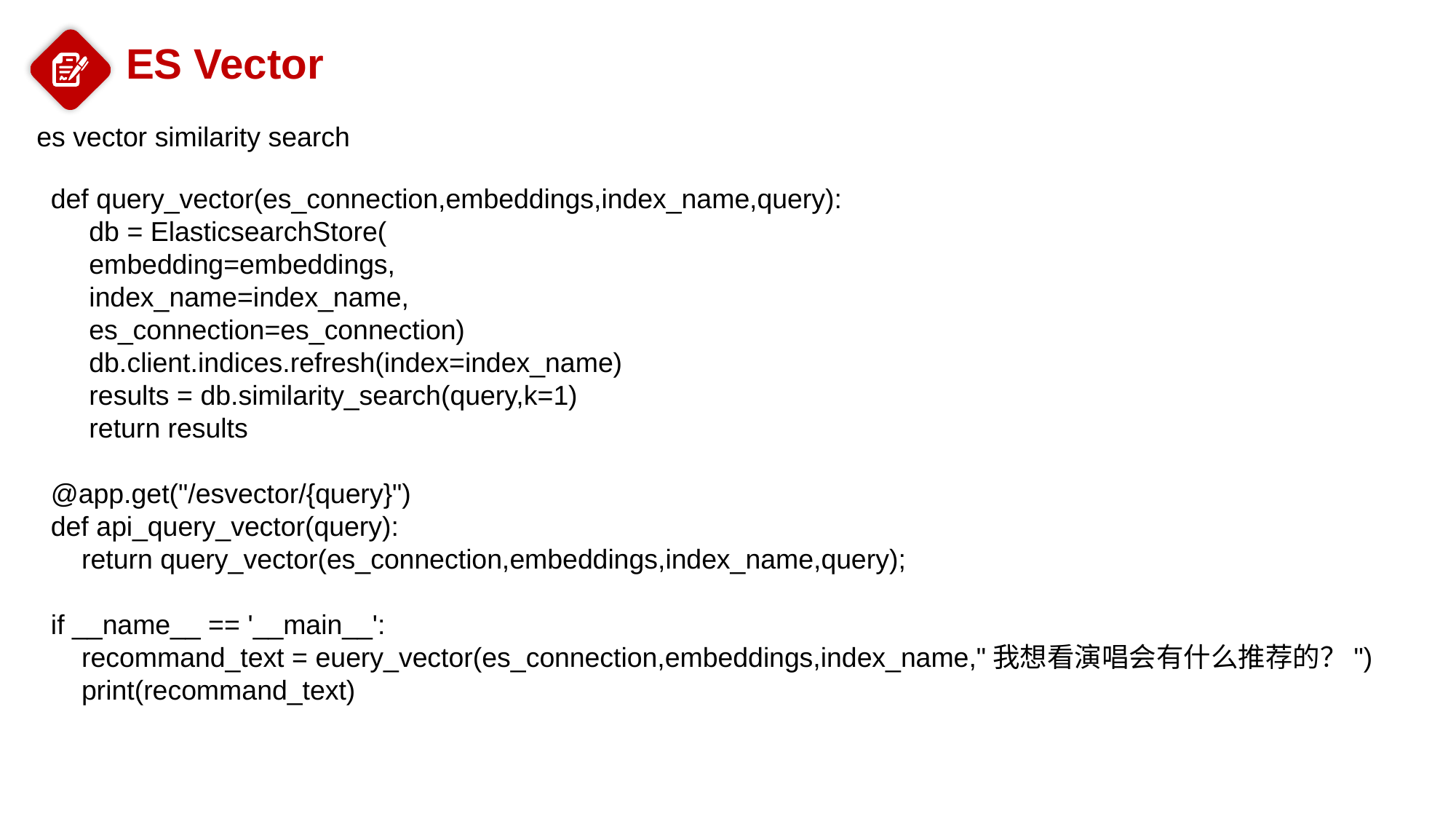

ES Vector

es vector similarity search
def query_vector(es_connection,embeddings,index_name,query):
     db = ElasticsearchStore(
     embedding=embeddings,
     index_name=index_name,
     es_connection=es_connection)
     db.client.indices.refresh(index=index_name)
     results = db.similarity_search(query,k=1)
     return results

@app.get("/esvector/{query}")
def api_query_vector(query):
    return query_vector(es_connection,embeddings,index_name,query);

if __name__ == '__main__':
    recommand_text = euery_vector(es_connection,embeddings,index_name,"我想看演唱会有什么推荐的？")
    print(recommand_text)